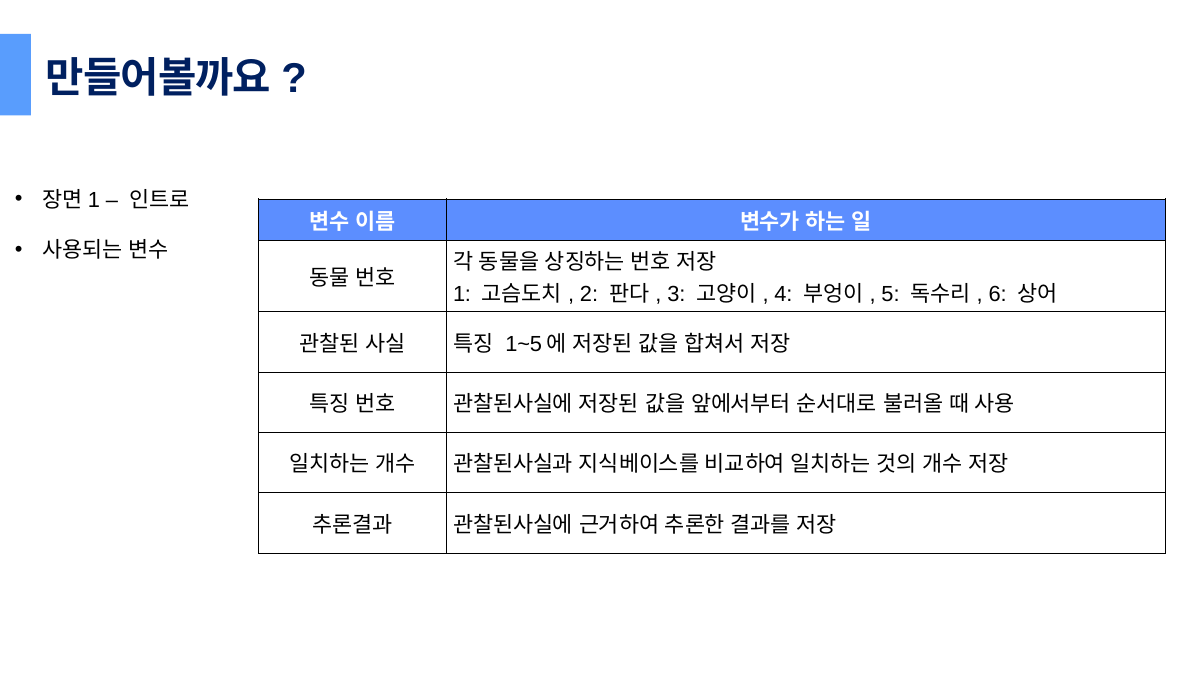

만들어볼까요?
장면1 – 인트로
| 변수 이름 | 변수가 하는 일 |
| --- | --- |
| 동물 번호 | 각 동물을 상징하는 번호 저장 1: 고슴도치, 2: 판다, 3: 고양이, 4: 부엉이, 5: 독수리, 6: 상어 |
| 관찰된 사실 | 특징 1~5에 저장된 값을 합쳐서 저장 |
| 특징 번호 | 관찰된사실에 저장된 값을 앞에서부터 순서대로 불러올 때 사용 |
| 일치하는 개수 | 관찰된사실과 지식베이스를 비교하여 일치하는 것의 개수 저장 |
| 추론결과 | 관찰된사실에 근거하여 추론한 결과를 저장 |
사용되는 변수